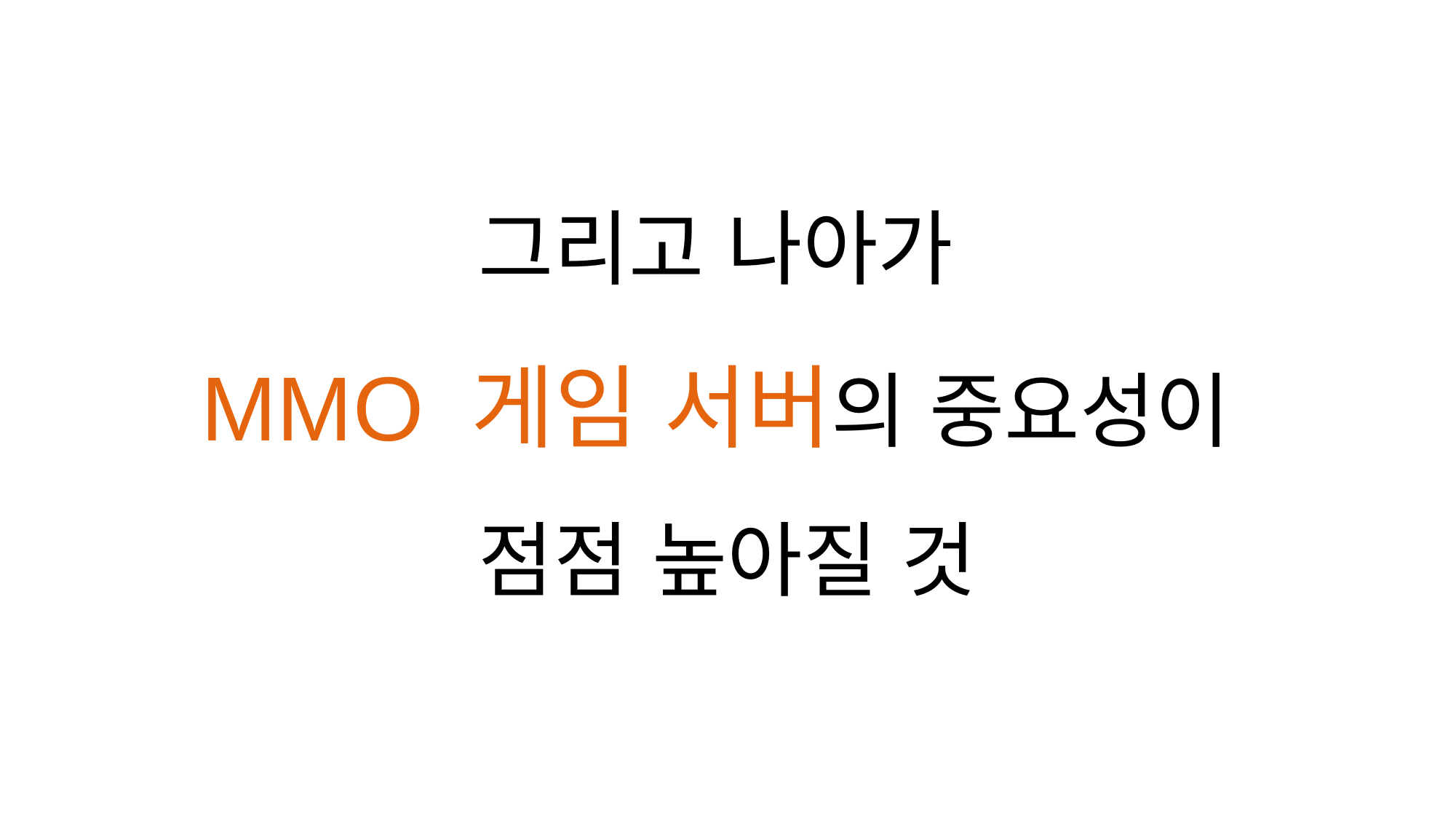

그리고 나아가
MMO 게임 서버의 중요성이
점점 높아질 것